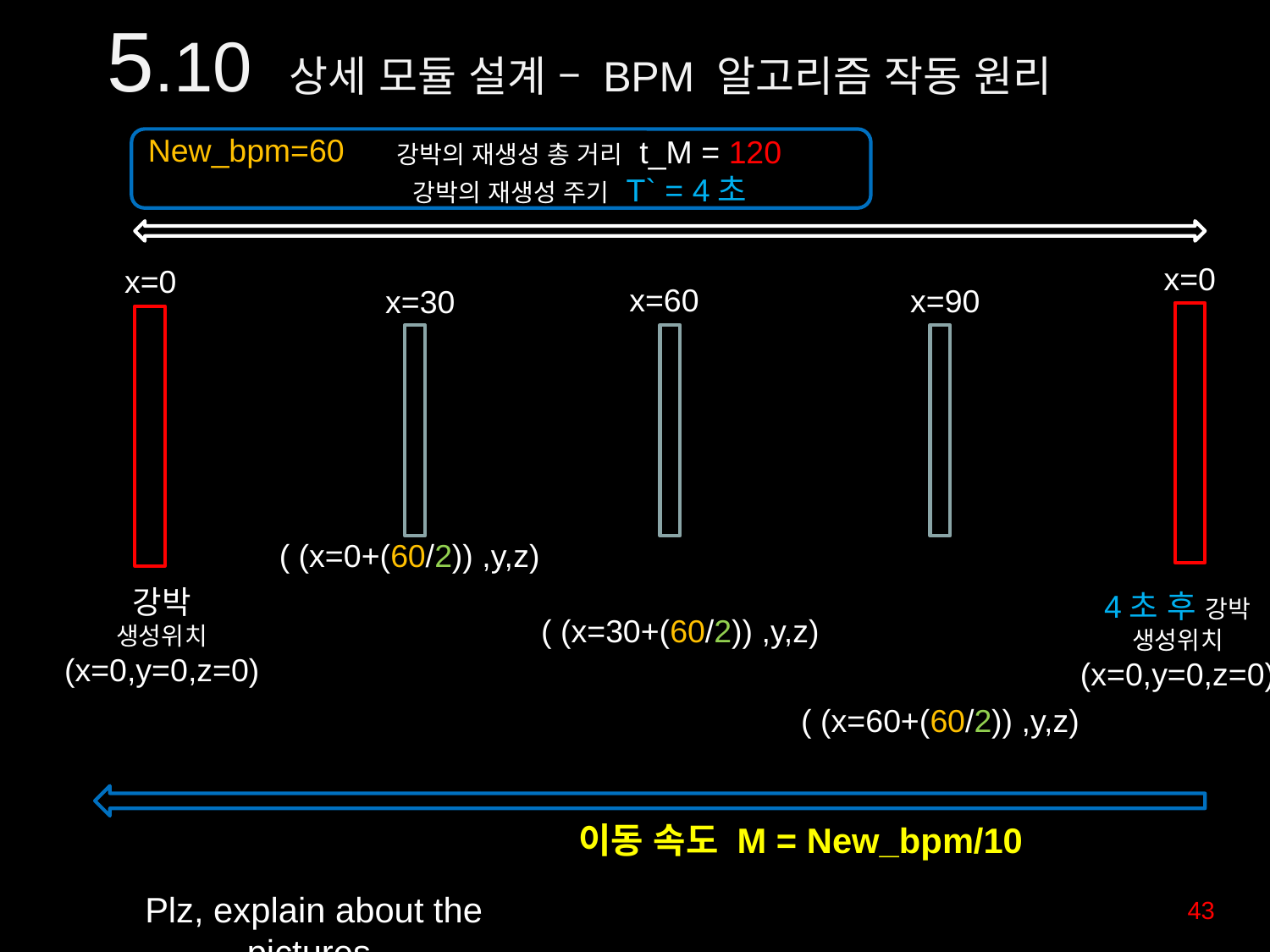

5.10 상세 모듈 설계 – BPM 알고리즘 작동 원리
New_bpm=60
강박의 재생성 총 거리 t_M = 120
 강박의 재생성 주기 T` = 4초

x=0
x=0
x=60
x=90
x=30

( (x=0+(60/2)) ,y,z)
강박
생성위치
(x=0,y=0,z=0)
4초 후 강박
생성위치
(x=0,y=0,z=0)
( (x=30+(60/2)) ,y,z)
( (x=60+(60/2)) ,y,z)

이동 속도 M = New_bpm/10
43
Plz, explain about the pictures.
43